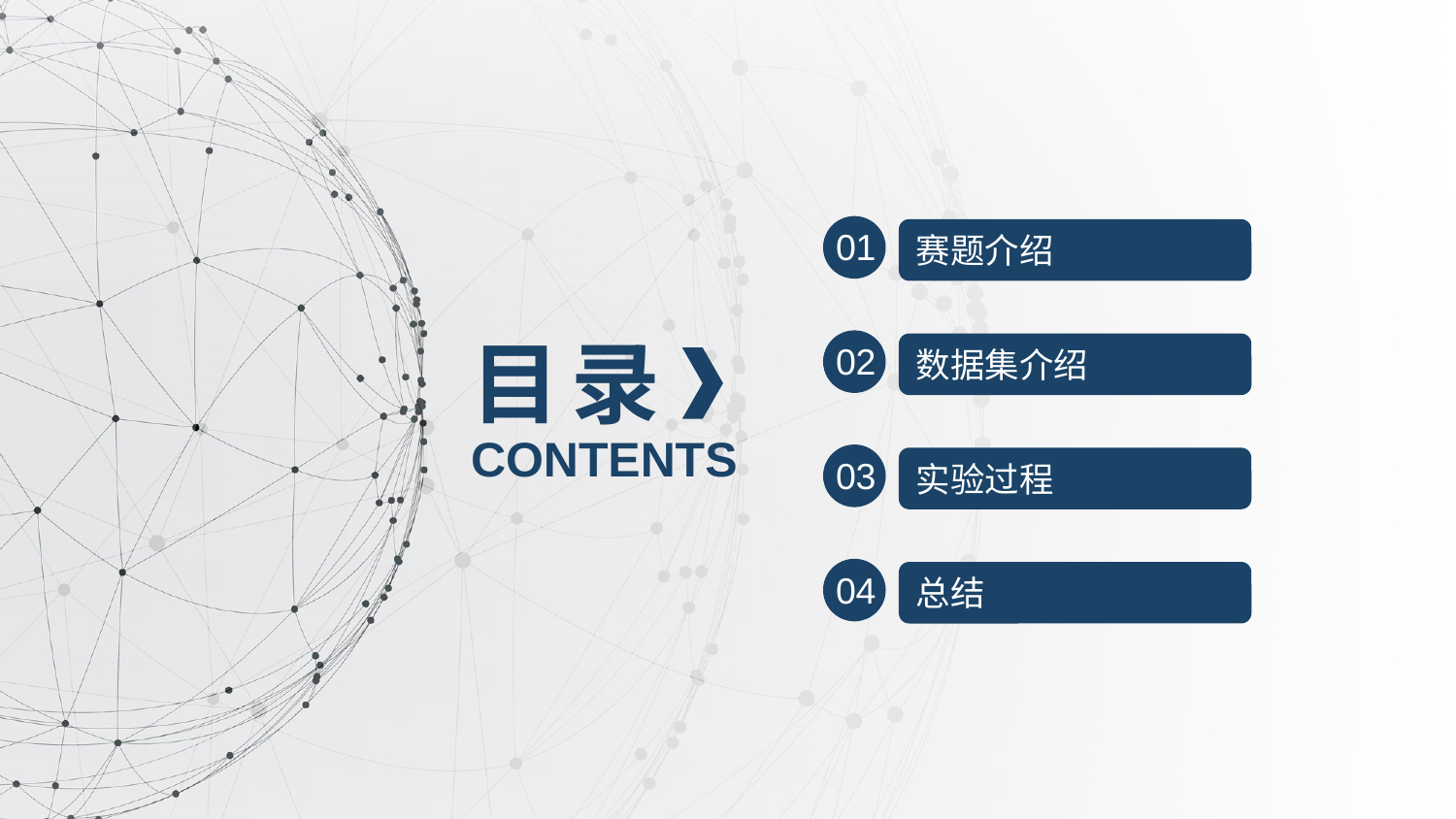

01
赛题介绍
目 录

02
数据集介绍

CONTENTS

03
实验过程

04
总结